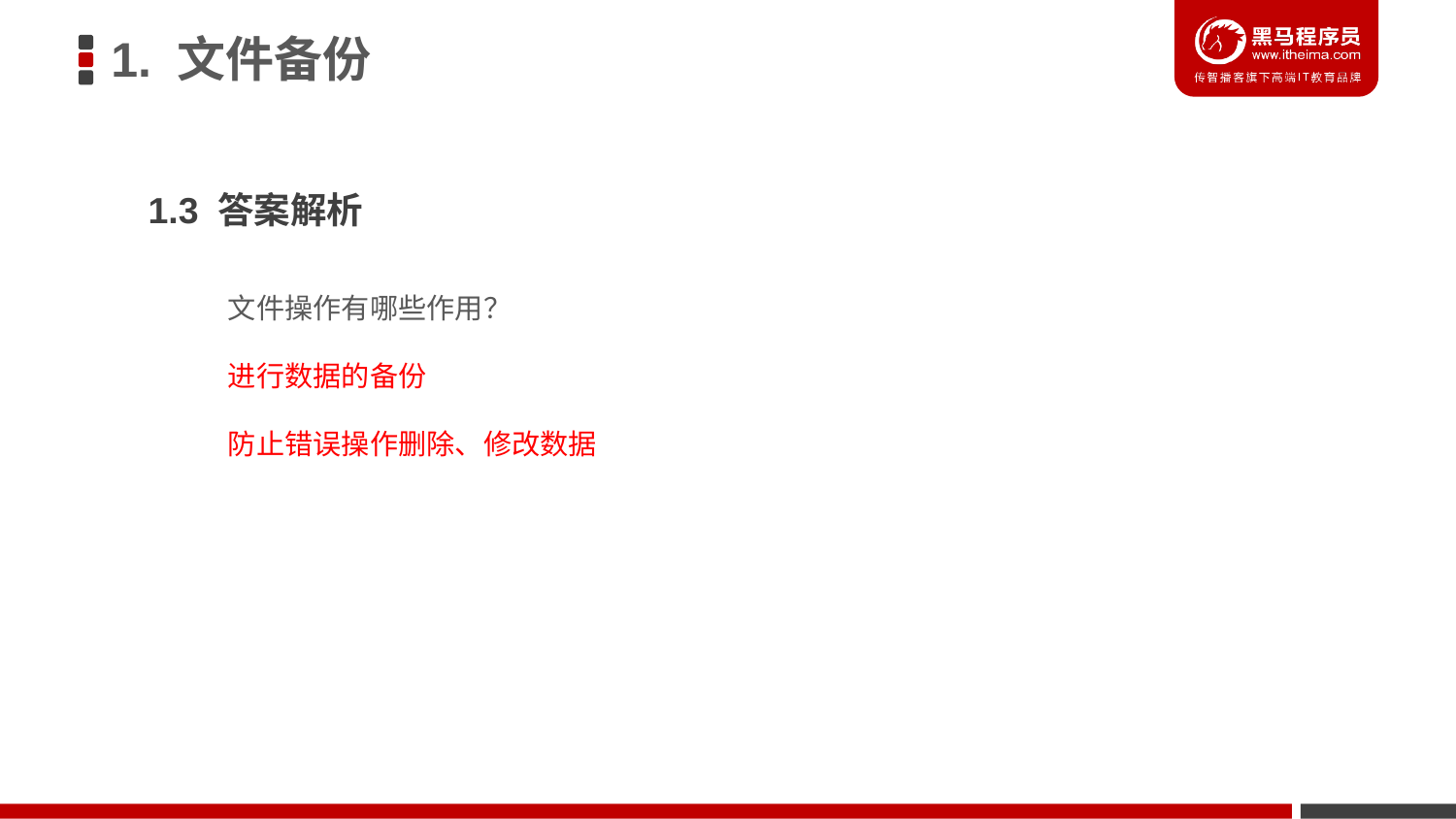

1. 文件备份
1.3 答案解析
文件操作有哪些作用？

进行数据的备份

防止错误操作删除、修改数据